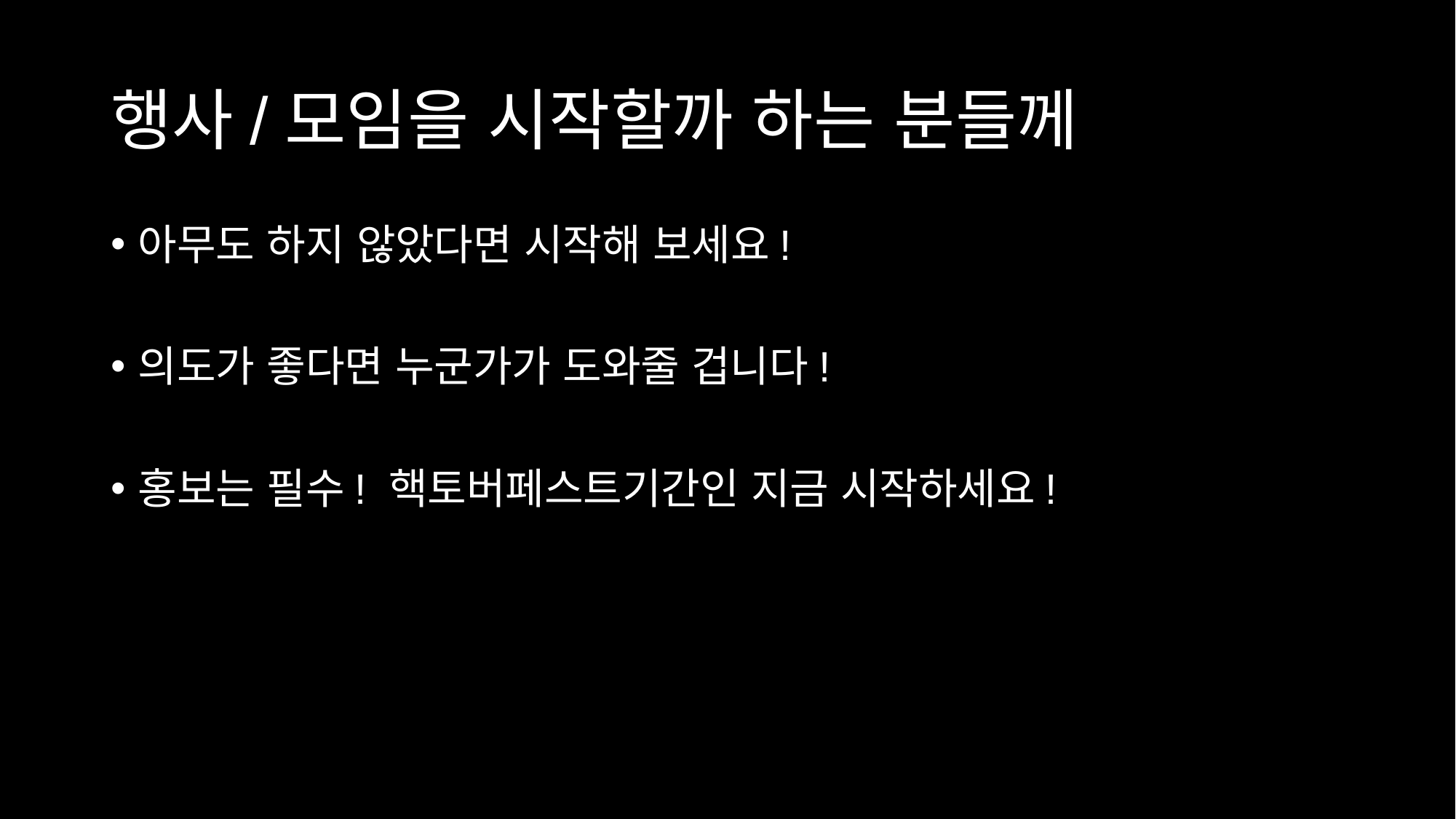

# 행사/모임을 시작할까 하는 분들께
아무도 하지 않았다면 시작해 보세요!

의도가 좋다면 누군가가 도와줄 겁니다!

홍보는 필수! 핵토버페스트기간인 지금 시작하세요!

#hacktoberfest #hacktoberfestseoul